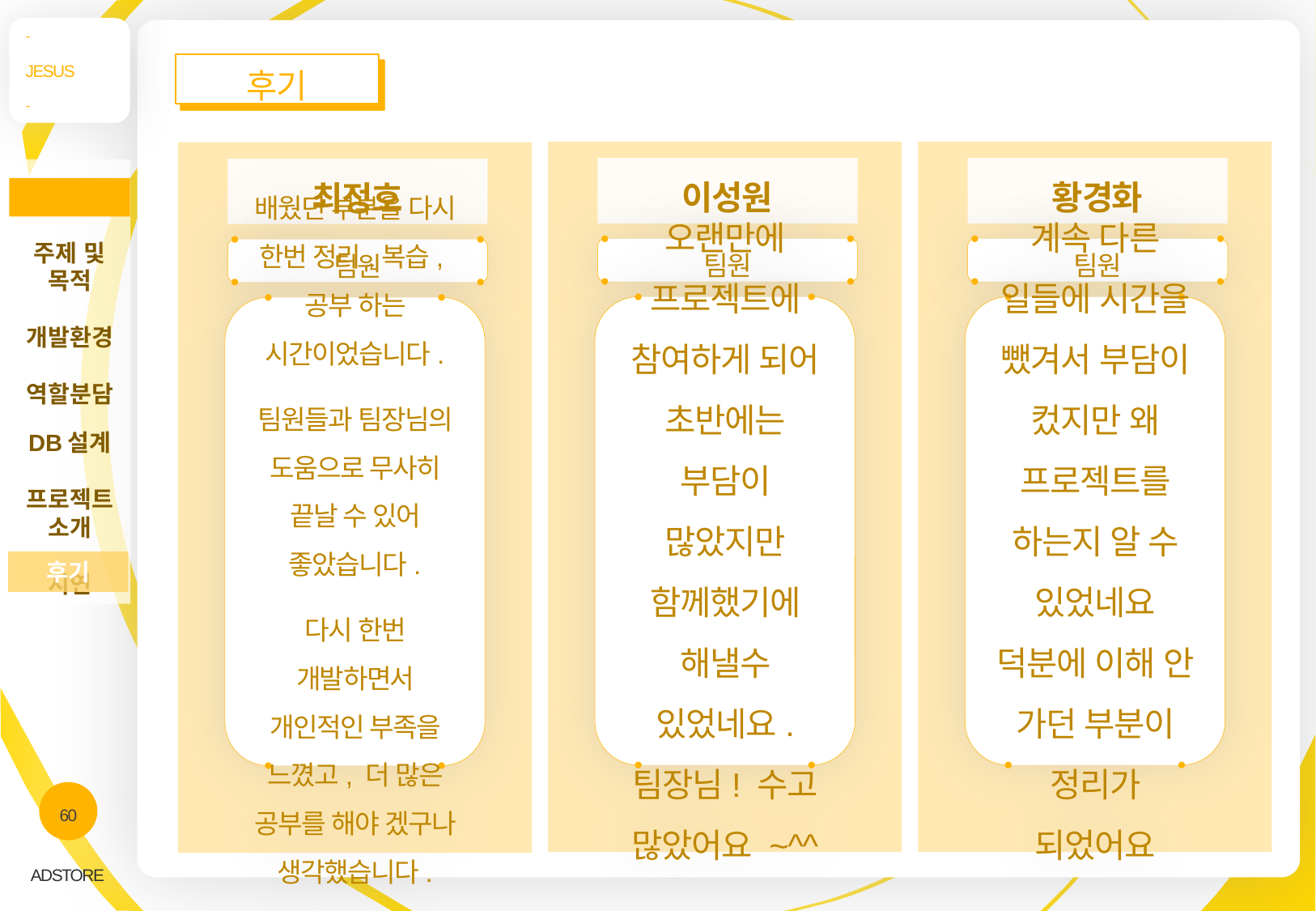

-
JESUS
-
후기

이성원
팀원
오랜만에 프로젝트에 참여하게 되어 초반에는 부담이 많았지만 함께했기에 해낼수 있었네요. 팀장님! 수고 많았어요 ~^^

황경화
팀원
계속 다른 일들에 시간을 뺐겨서 부담이 컸지만 왜 프로젝트를 하는지 알 수 있었네요 덕분에 이해 안 가던 부분이 정리가 되었어요

최정호
팀원
배웠던 부분을 다시 한번 정리,복습,공부 하는 시간이었습니다.
팀원들과 팀장님의 도움으로 무사히 끝날 수 있어 좋았습니다.
다시 한번 개발하면서 개인적인 부족을 느꼈고, 더 많은 공부를 해야 겠구나 생각했습니다.

주제 및 목적

개발환경

역할분담

DB설계

프로젝트 소개

시연
INDEX
후기
60
ADSTORE